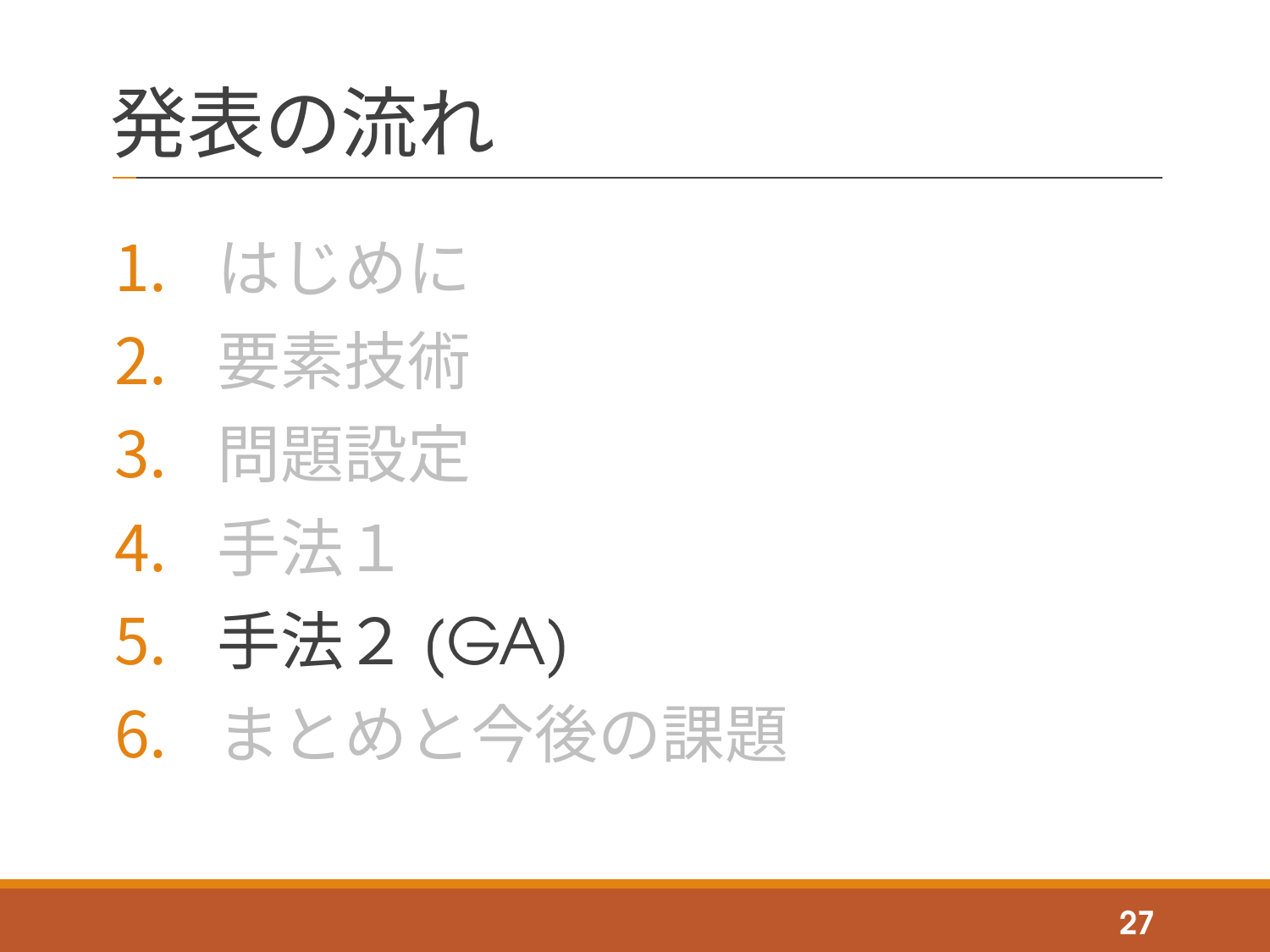

# 発表の流れ
はじめに
要素技術
問題設定
手法１
手法２(GA)
まとめと今後の課題
27